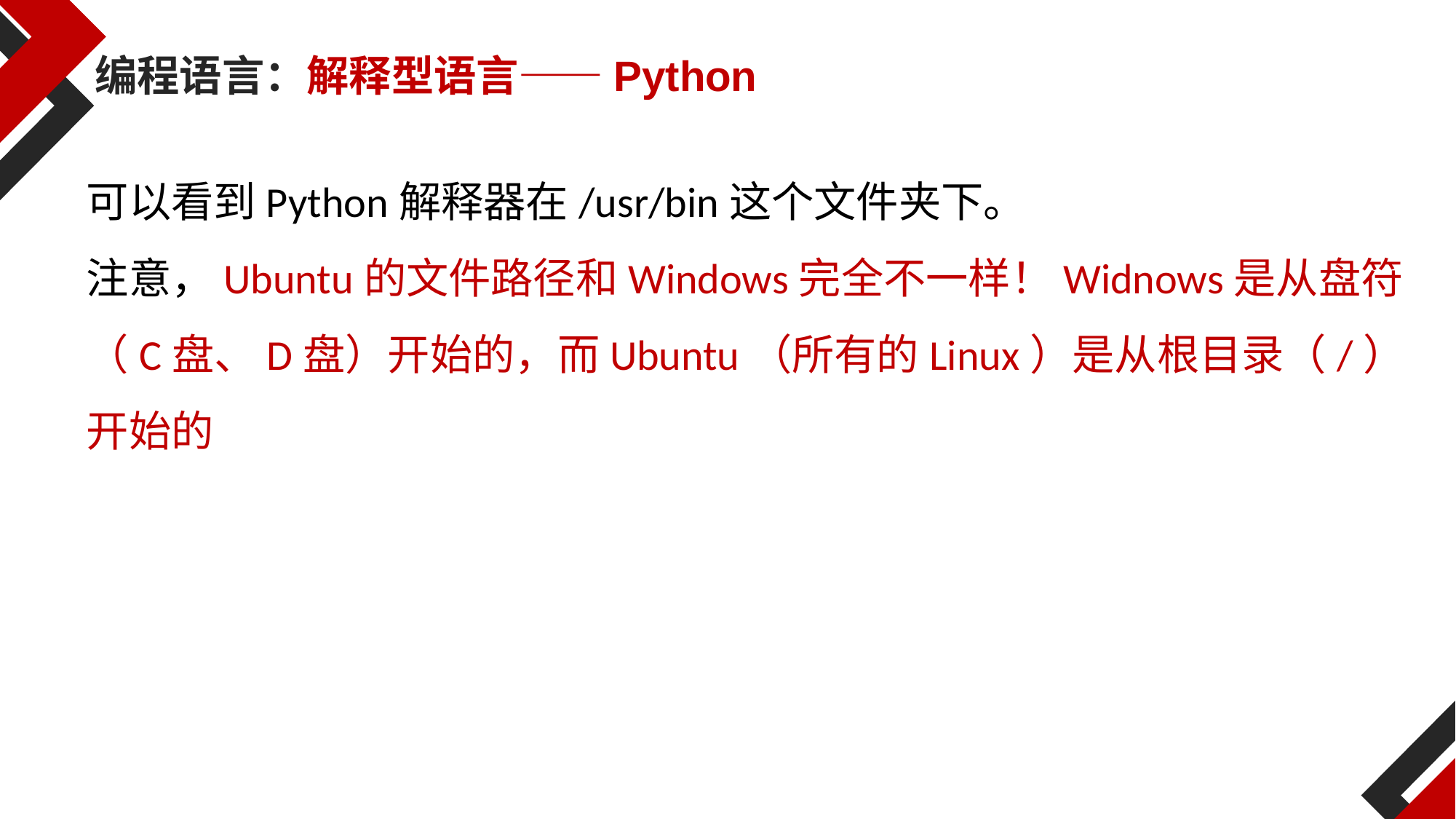

编程语言：解释型语言——Python
可以看到Python解释器在/usr/bin这个文件夹下。
注意，Ubuntu的文件路径和Windows完全不一样！Widnows是从盘符（C盘、D盘）开始的，而Ubuntu（所有的Linux）是从根目录（/）开始的